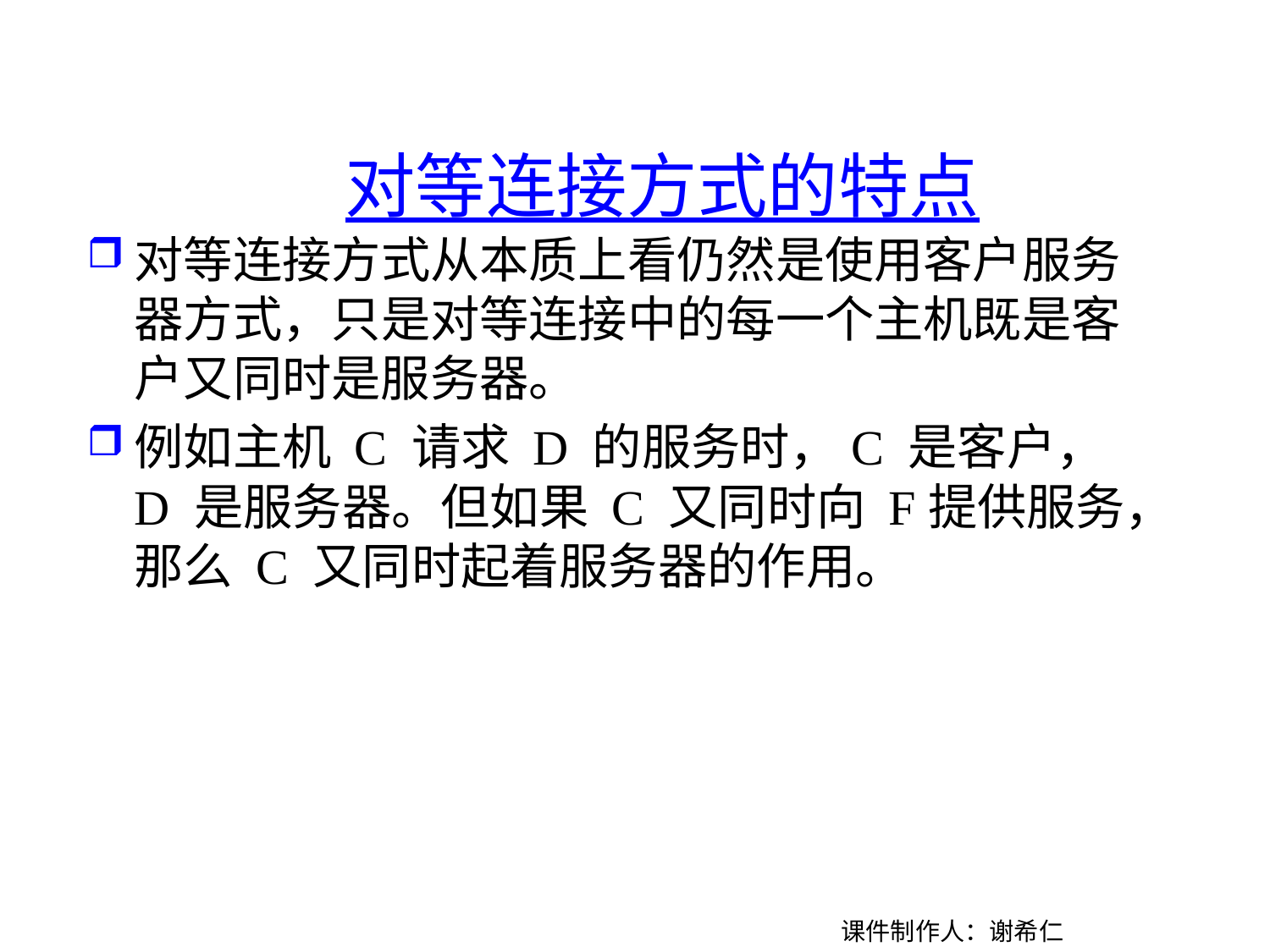

课件制作人：谢希仁
# 对等连接方式的特点
对等连接方式从本质上看仍然是使用客户服务器方式，只是对等连接中的每一个主机既是客户又同时是服务器。
例如主机 C 请求 D 的服务时，C 是客户，D 是服务器。但如果 C 又同时向 F提供服务，那么 C 又同时起着服务器的作用。